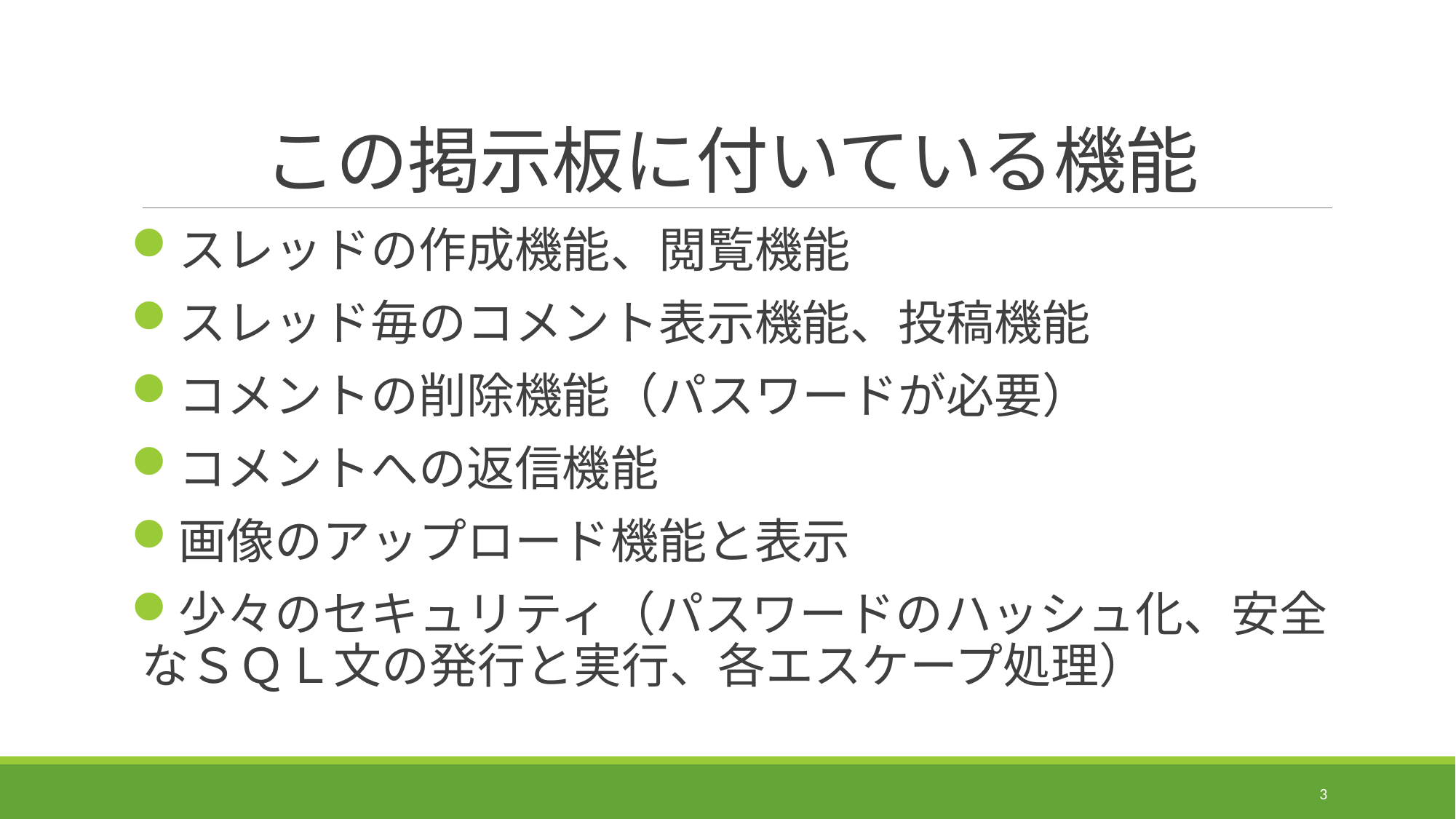

# この掲示板に付いている機能
スレッドの作成機能、閲覧機能
スレッド毎のコメント表示機能、投稿機能
コメントの削除機能（パスワードが必要）
コメントへの返信機能
画像のアップロード機能と表示
少々のセキュリティ（パスワードのハッシュ化、安全なＳＱＬ文の発行と実行、各エスケープ処理）
3